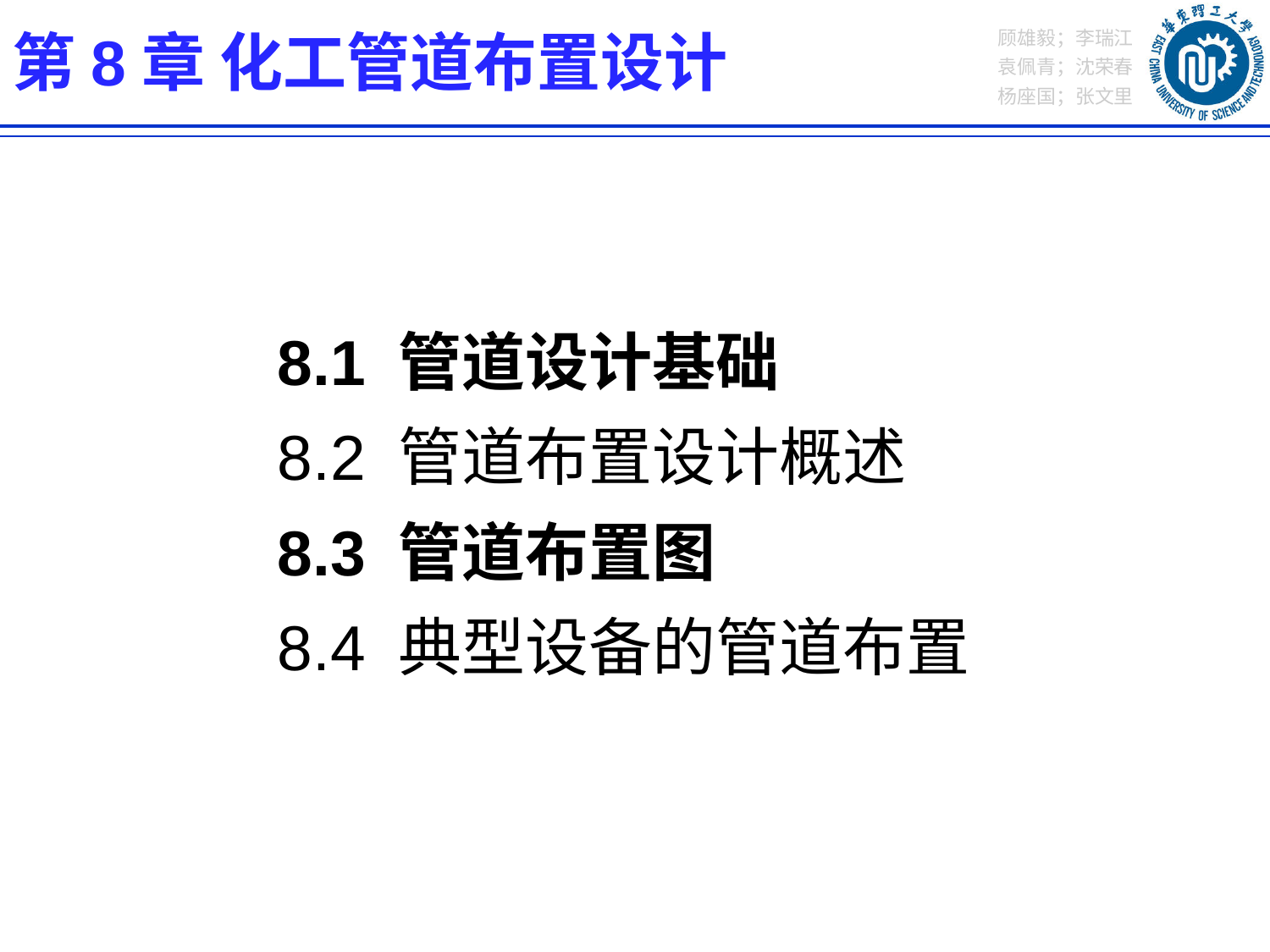

第8章 化工管道布置设计
8.1 管道设计基础
8.2 管道布置设计概述
8.3 管道布置图
8.4 典型设备的管道布置